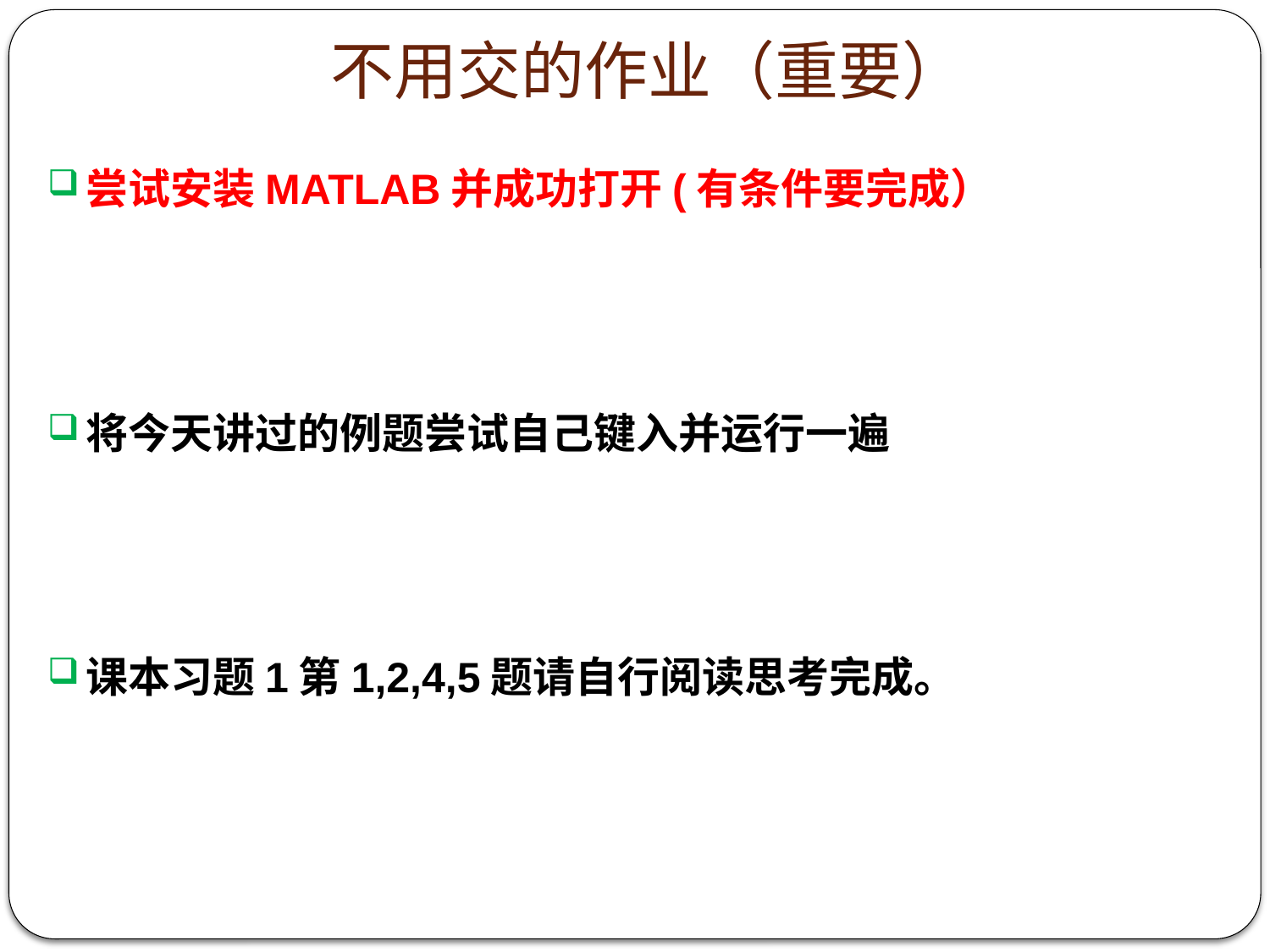

# 不用交的作业（重要）
尝试安装MATLAB并成功打开(有条件要完成）

将今天讲过的例题尝试自己键入并运行一遍

课本习题1第1,2,4,5题请自行阅读思考完成。